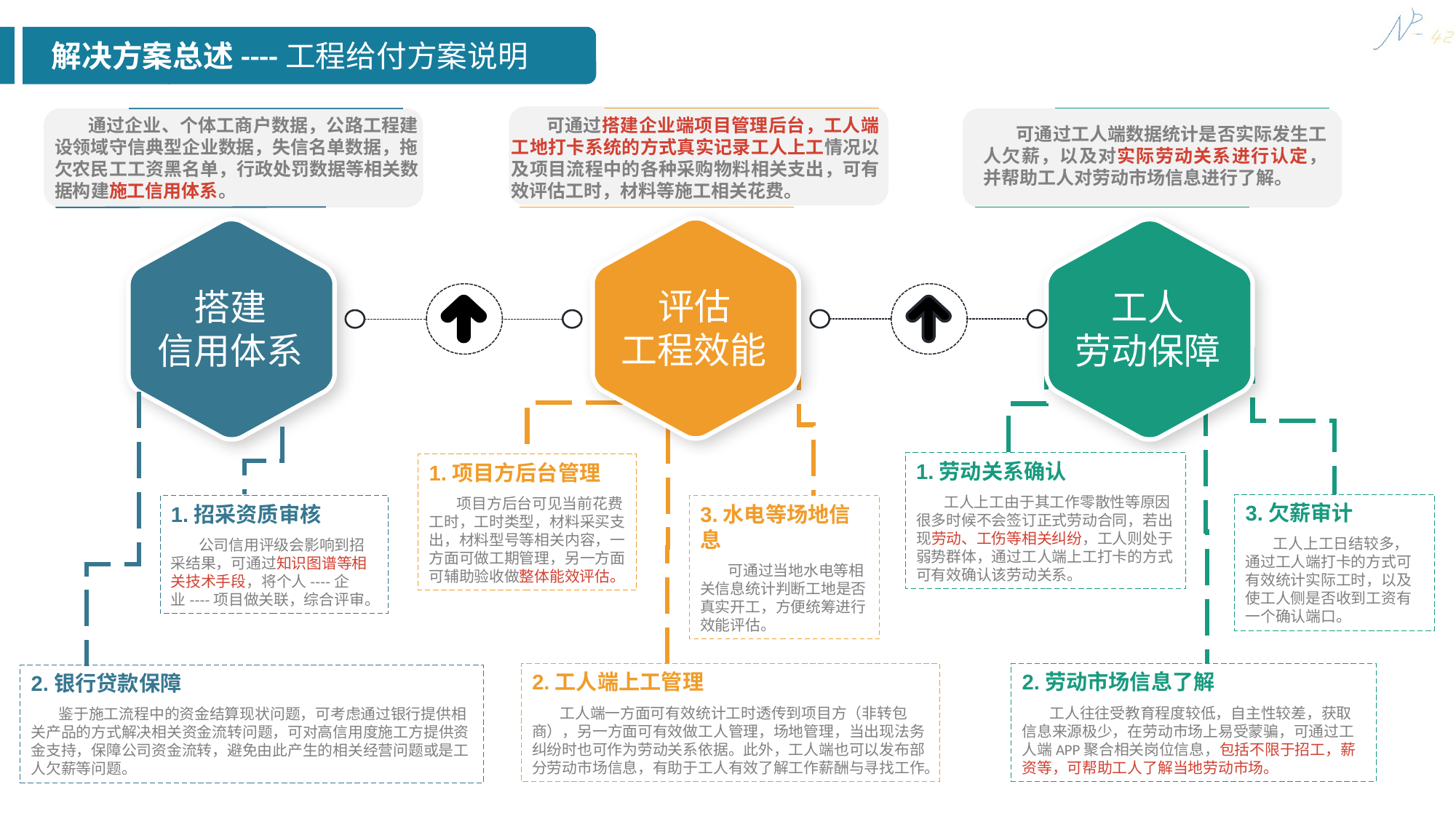

解决方案总述----工程给付方案说明

       通过企业、个体工商户数据，公路工程建设领域守信典型企业数据，失信名单数据，拖欠农民工工资黑名单，行政处罚数据等相关数据构建施工信用体系。
       可通过搭建企业端项目管理后台，工人端工地打卡系统的方式真实记录工人上工情况以及项目流程中的各种采购物料相关支出，可有效评估工时，材料等施工相关花费。

       可通过工人端数据统计是否实际发生工人欠薪，以及对实际劳动关系进行认定，并帮助工人对劳动市场信息进行了解。

评估
工程效能

搭建
信用体系

工人
劳动保障

1.劳动关系确认
就
       工人上工由于其工作零散性等原因很多时候不会签订正式劳动合同，若出现劳动、工伤等相关纠纷，工人则处于弱势群体，通过工人端上工打卡的方式可有效确认该劳动关系。
1.项目方后台管理
就
       项目方后台可见当前花费工时，工时类型，材料采买支出，材料型号等相关内容，一方面可做工期管理，另一方面可辅助验收做整体能效评估。
3.欠薪审计
就
       工人上工日结较多，通过工人端打卡的方式可有效统计实际工时，以及使工人侧是否收到工资有一个确认端口。
1.招采资质审核
就
       公司信用评级会影响到招采结果，可通过知识图谱等相关技术手段，将个人----企业----项目做关联，综合评审。
3.水电等场地信息

       可通过当地水电等相关信息统计判断工地是否真实开工，方便统筹进行效能评估。
2.劳动市场信息了解
就
       工人往往受教育程度较低，自主性较差，获取信息来源极少，在劳动市场上易受蒙骗，可通过工人端APP聚合相关岗位信息，包括不限于招工，薪资等，可帮助工人了解当地劳动市场。
2.工人端上工管理
就
       工人端一方面可有效统计工时透传到项目方（非转包商），另一方面可有效做工人管理，场地管理，当出现法务纠纷时也可作为劳动关系依据。此外，工人端也可以发布部分劳动市场信息，有助于工人有效了解工作薪酬与寻找工作。
2.银行贷款保障
就
       鉴于施工流程中的资金结算现状问题，可考虑通过银行提供相关产品的方式解决相关资金流转问题，可对高信用度施工方提供资金支持，保障公司资金流转，避免由此产生的相关经营问题或是工人欠薪等问题。